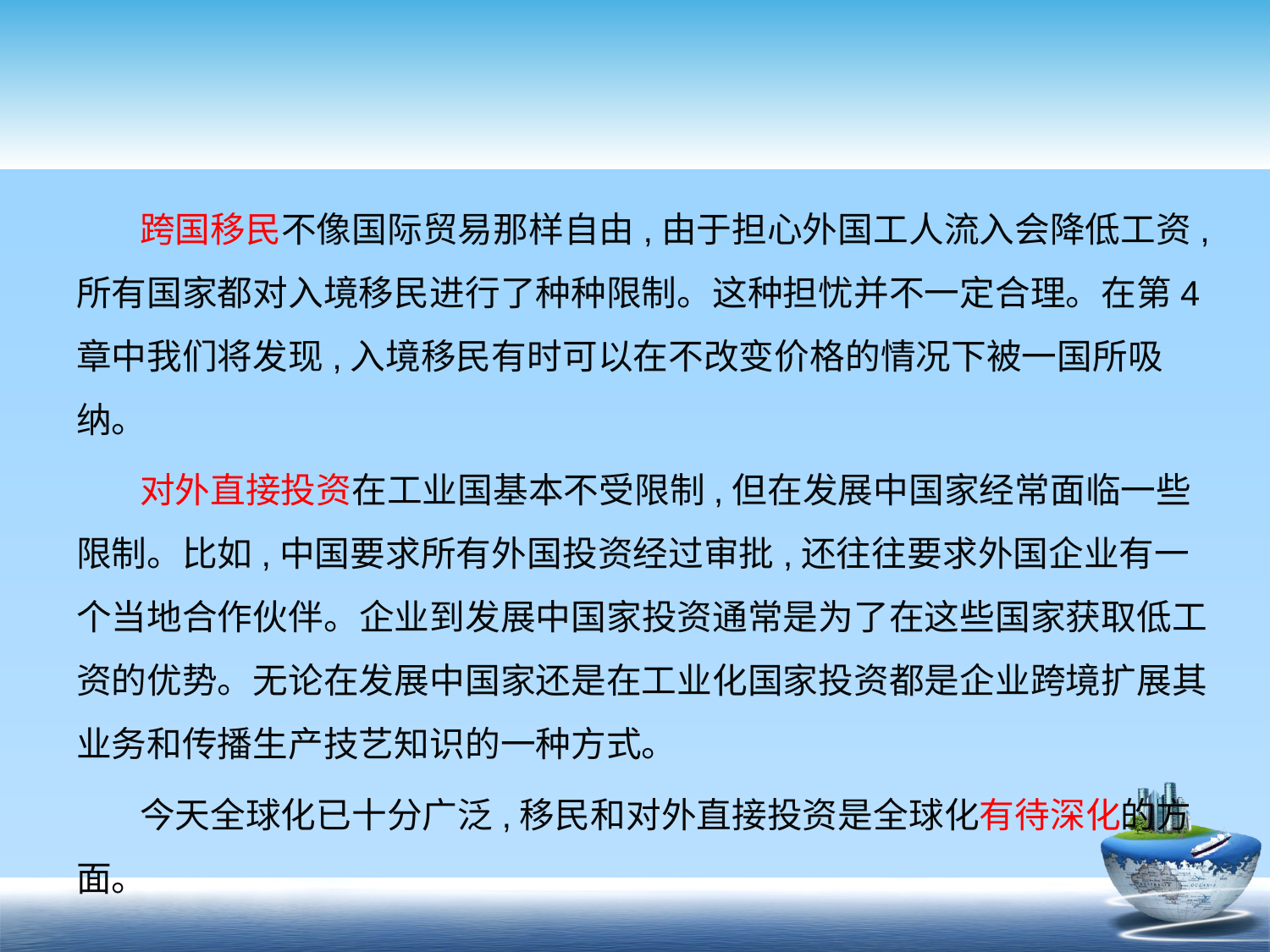

跨国移民不像国际贸易那样自由,由于担心外国工人流入会降低工资,所有国家都对入境移民进行了种种限制。这种担忧并不一定合理。在第4章中我们将发现,入境移民有时可以在不改变价格的情况下被一国所吸纳。
对外直接投资在工业国基本不受限制,但在发展中国家经常面临一些限制。比如,中国要求所有外国投资经过审批,还往往要求外国企业有一个当地合作伙伴。企业到发展中国家投资通常是为了在这些国家获取低工资的优势。无论在发展中国家还是在工业化国家投资都是企业跨境扩展其业务和传播生产技艺知识的一种方式。
今天全球化已十分广泛,移民和对外直接投资是全球化有待深化的方面。